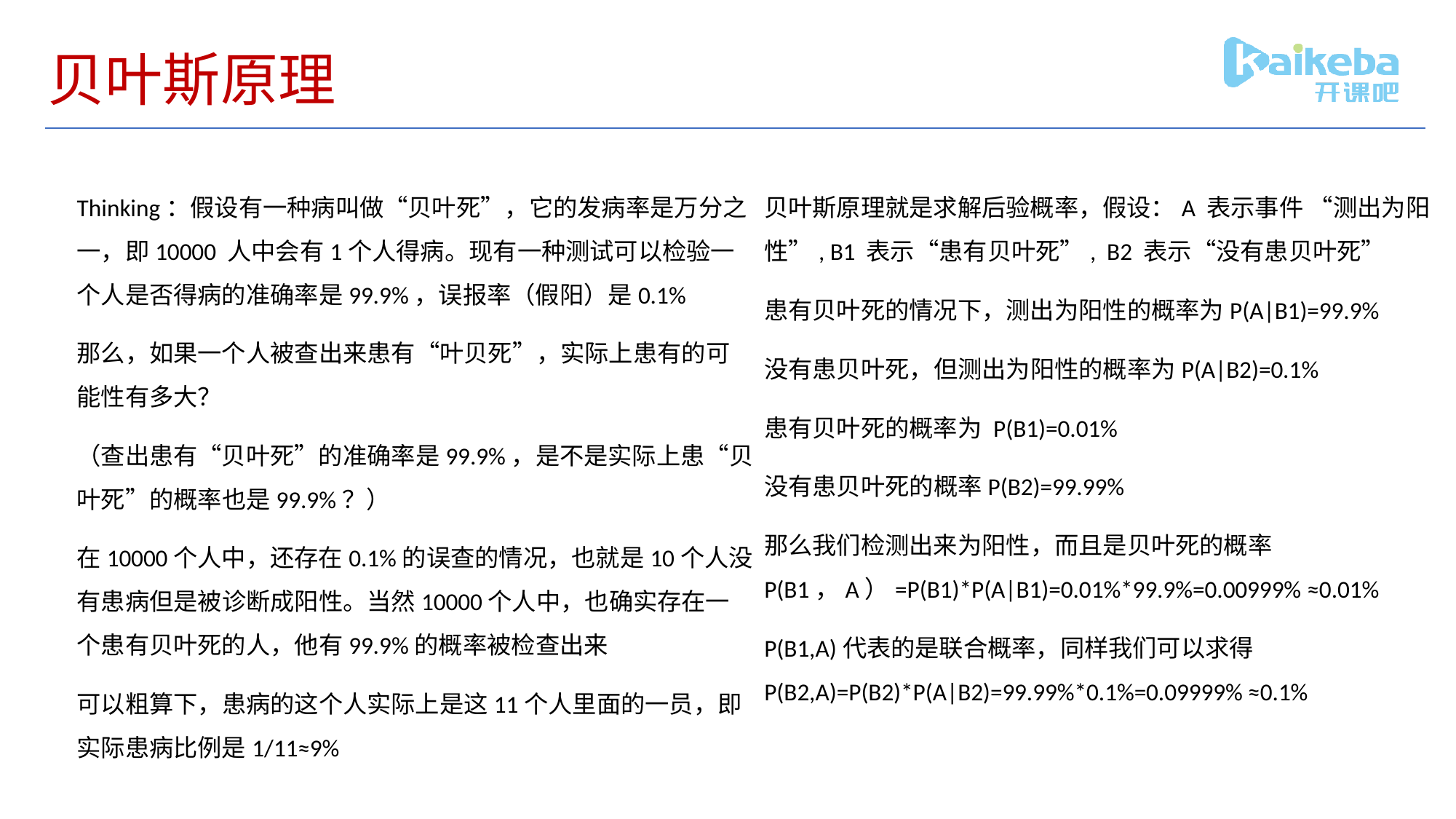

# 贝叶斯原理
Thinking：假设有一种病叫做“贝叶死”，它的发病率是万分之一，即10000 人中会有1个人得病。现有一种测试可以检验一个人是否得病的准确率是99.9%，误报率（假阳）是0.1%
那么，如果一个人被查出来患有“叶贝死”，实际上患有的可能性有多大？
（查出患有“贝叶死”的准确率是99.9%，是不是实际上患“贝叶死”的概率也是99.9%？）
在10000个人中，还存在0.1%的误查的情况，也就是10个人没有患病但是被诊断成阳性。当然10000个人中，也确实存在一个患有贝叶死的人，他有99.9%的概率被检查出来
可以粗算下，患病的这个人实际上是这11个人里面的一员，即实际患病比例是1/11≈9%

贝叶斯原理就是求解后验概率，假设：A 表示事件 “测出为阳性”, B1 表示“患有贝叶死”,  B2 表示“没有患贝叶死”
患有贝叶死的情况下，测出为阳性的概率为P(A|B1)=99.9%
没有患贝叶死，但测出为阳性的概率为P(A|B2)=0.1%
患有贝叶死的概率为 P(B1)=0.01%
没有患贝叶死的概率P(B2)=99.99%
那么我们检测出来为阳性，而且是贝叶死的概率P(B1，A）=P(B1)*P(A|B1)=0.01%*99.9%=0.00999% ≈0.01%
P(B1,A)代表的是联合概率，同样我们可以求得P(B2,A)=P(B2)*P(A|B2)=99.99%*0.1%=0.09999% ≈0.1%